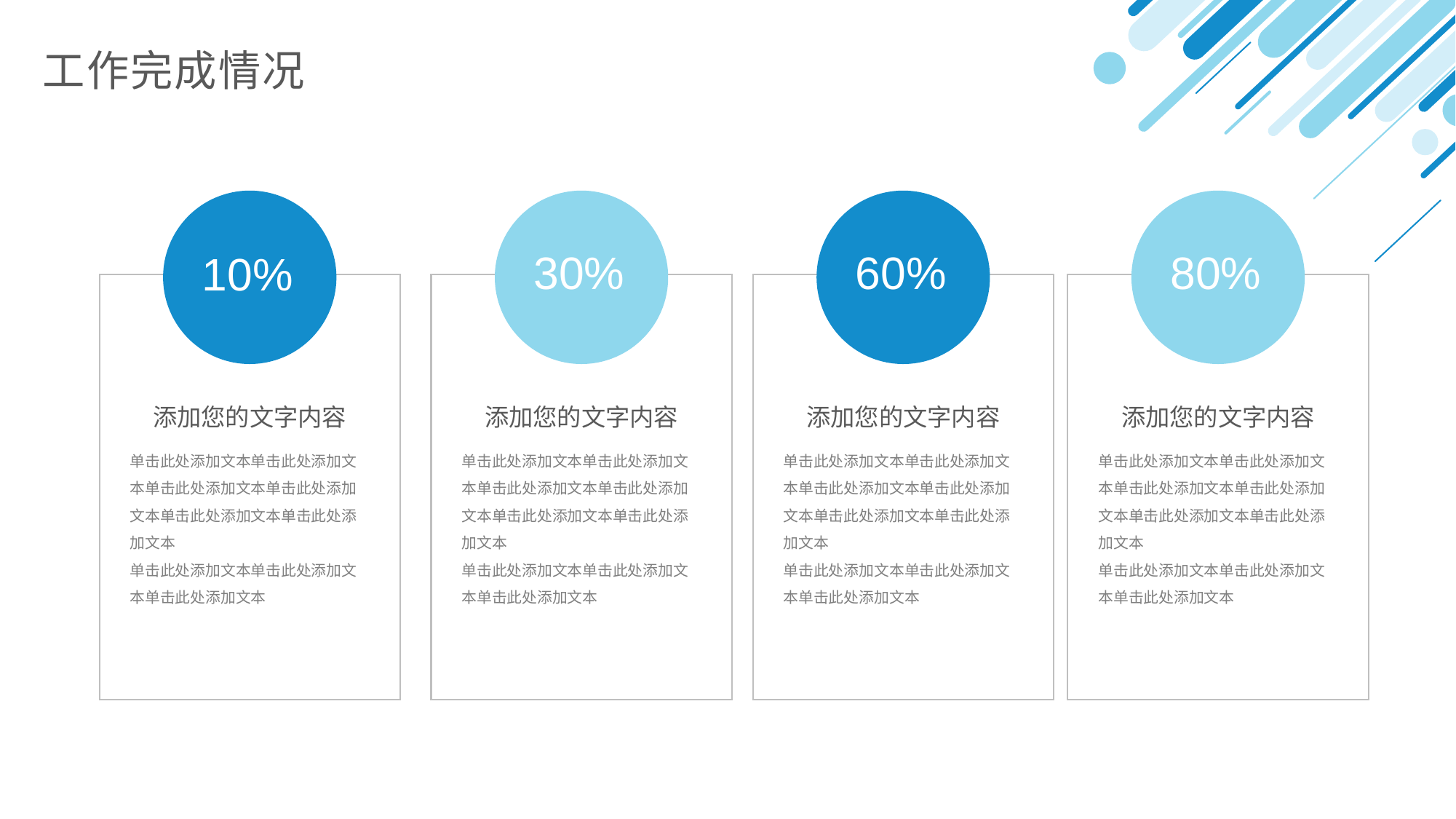

工作完成情况

30%
60%
80%
10%

添加您的文字内容
添加您的文字内容
添加您的文字内容
添加您的文字内容
单击此处添加文本单击此处添加文本单击此处添加文本单击此处添加文本单击此处添加文本单击此处添加文本
单击此处添加文本单击此处添加文本单击此处添加文本

单击此处添加文本单击此处添加文本单击此处添加文本单击此处添加文本单击此处添加文本单击此处添加文本
单击此处添加文本单击此处添加文本单击此处添加文本

单击此处添加文本单击此处添加文本单击此处添加文本单击此处添加文本单击此处添加文本单击此处添加文本
单击此处添加文本单击此处添加文本单击此处添加文本

单击此处添加文本单击此处添加文本单击此处添加文本单击此处添加文本单击此处添加文本单击此处添加文本
单击此处添加文本单击此处添加文本单击此处添加文本